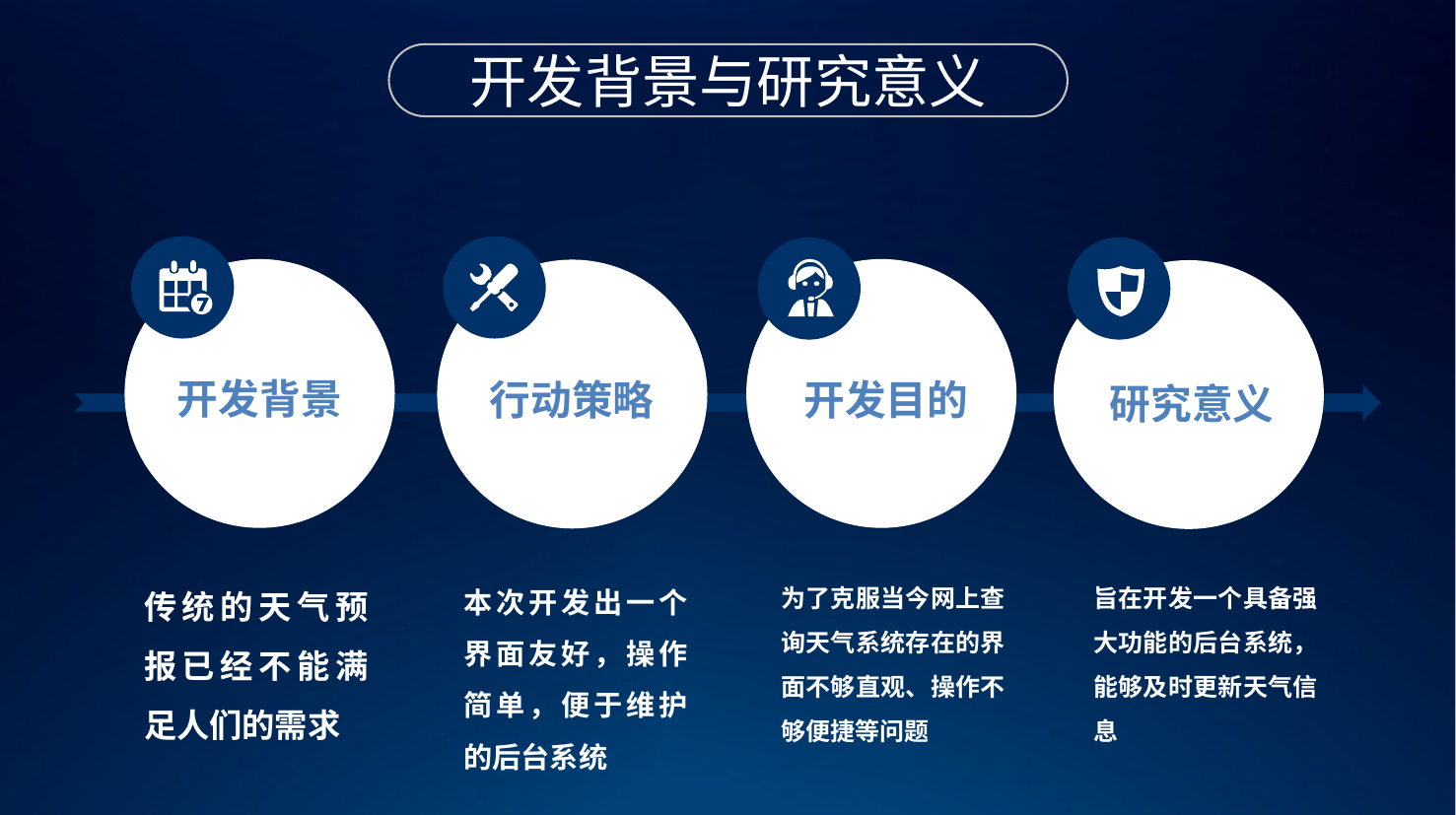

开发背景与研究意义

开发背景

开发目的

行动策略

研究意义

传统的天气预报已经不能满足人们的需求
本次开发出一个界面友好，操作简单，便于维护的后台系统
为了克服当今网上查询天气系统存在的界面不够直观、操作不够便捷等问题
旨在开发一个具备强大功能的后台系统，能够及时更新天气信息